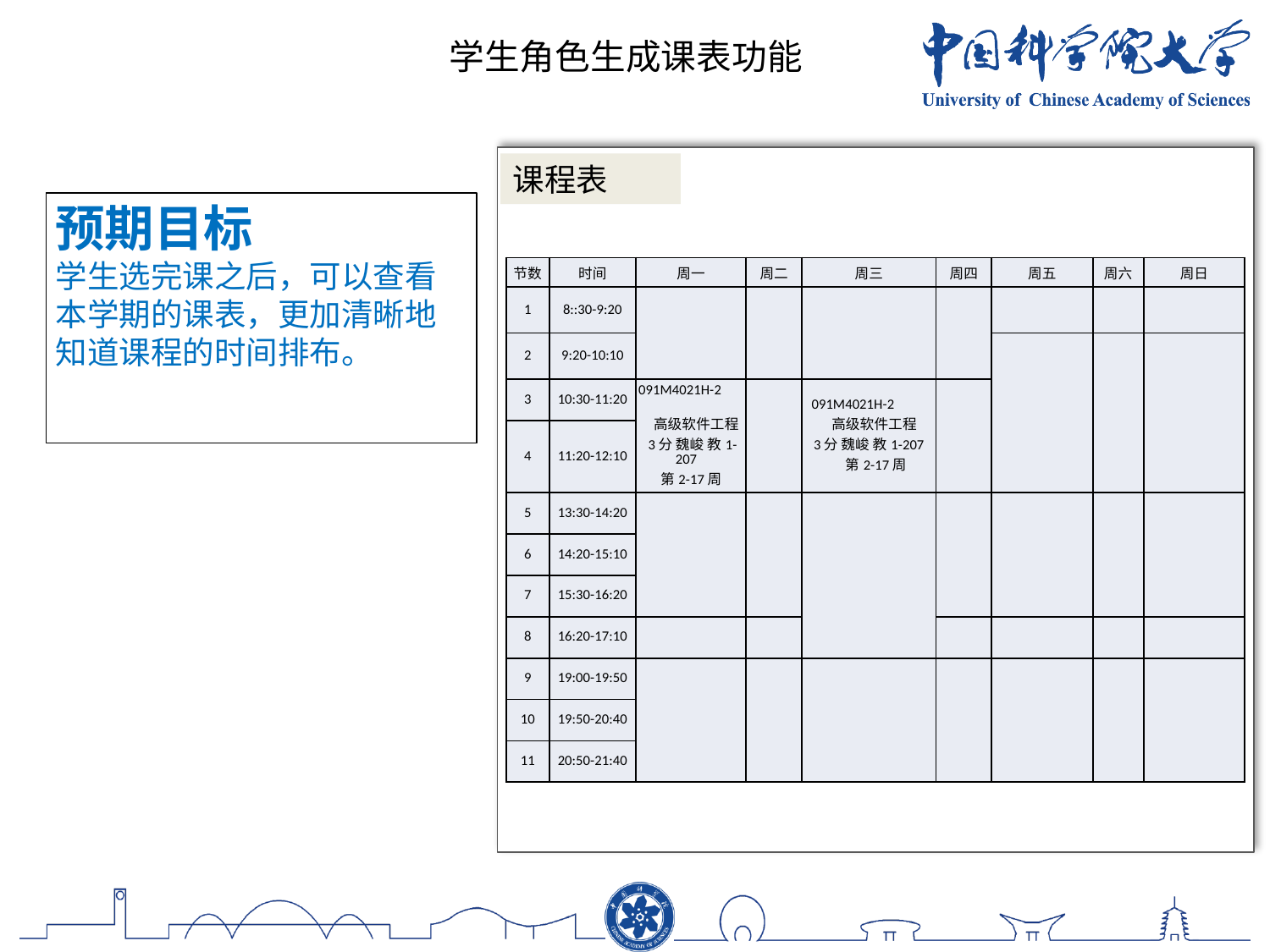

学生角色生成课表功能

课程表
预期目标
学生选完课之后，可以查看本学期的课表，更加清晰地知道课程的时间排布。

| 节数 | 时间 | 周一 | 周二 | 周三 | 周四 | 周五 | 周六 | 周日 |
| --- | --- | --- | --- | --- | --- | --- | --- | --- |
| 1 | 8::30-9:20 |  |  |  |  |  |  |  |
| 2 | 9:20-10:10 |  |  |  |  |  |  |  |
| 3 | 10:30-11:20 | 091M4021H-2 高级软件工程 3分 魏峻 教1-207 第2-17周 |  | 091M4021H-2 高级软件工程 3分 魏峻 教1-207 第2-17周 |  |  |  |  |
| 4 | 11:20-12:10 |  |  |  |  |  |  |  |
| 5 | 13:30-14:20 |  |  |  |  |  |  |  |
| 6 | 14:20-15:10 |  |  |  |  |  |  |  |
| 7 | 15:30-16:20 |  |  |  |  |  |  |  |
| 8 | 16:20-17:10 |  |  |  |  |  |  |  |
| 9 | 19:00-19:50 |  |  |  |  |  |  |  |
| 10 | 19:50-20:40 |  |  |  |  |  |  |  |
| 11 | 20:50-21:40 |  |  |  |  |  |  |  |